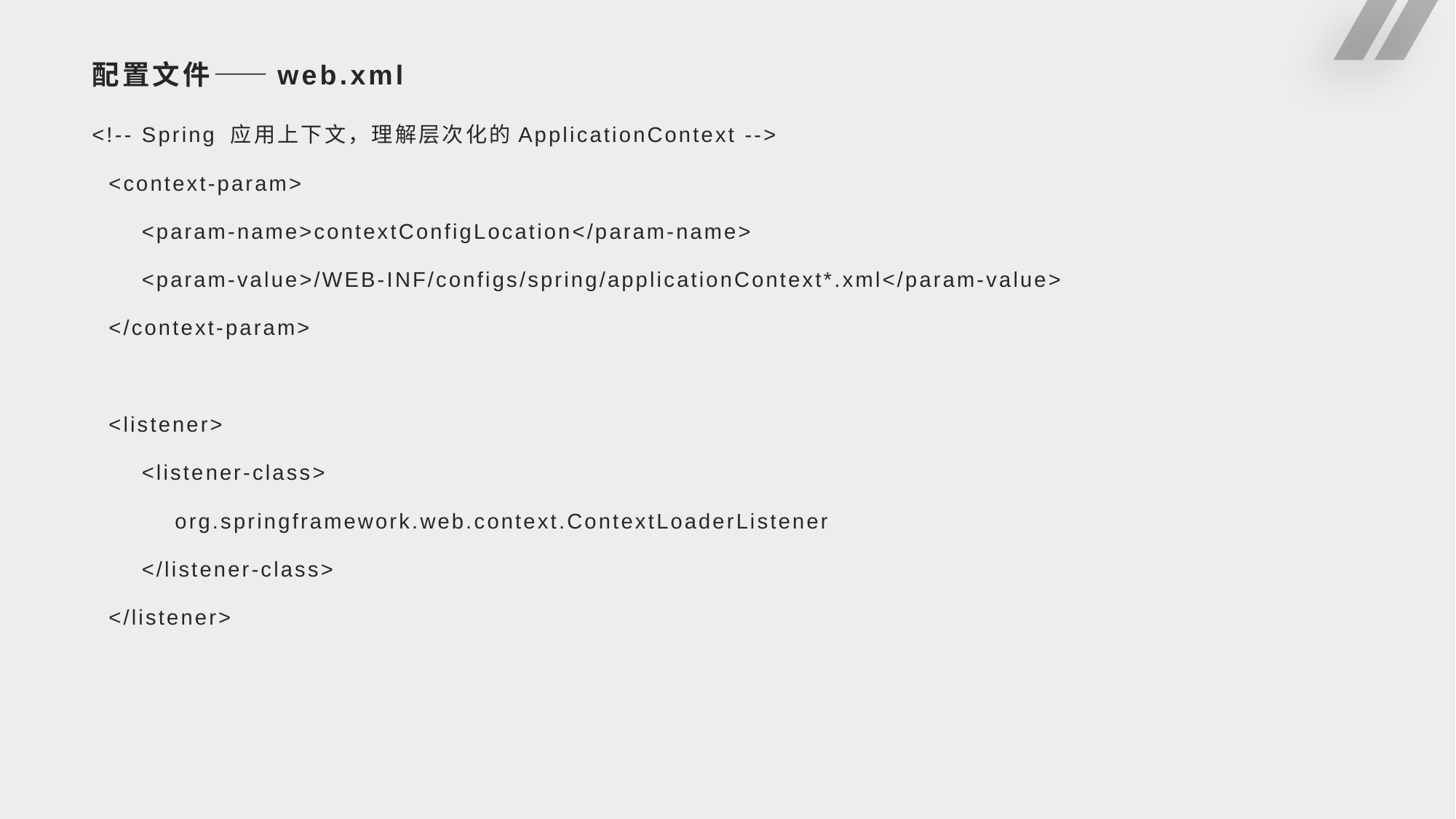

# 配置文件——web.xml
<!-- Spring 应用上下文，理解层次化的ApplicationContext -->
  <context-param>
      <param-name>contextConfigLocation</param-name>
      <param-value>/WEB-INF/configs/spring/applicationContext*.xml</param-value>
  </context-param>

  <listener>
      <listener-class>
          org.springframework.web.context.ContextLoaderListener
      </listener-class>
  </listener>